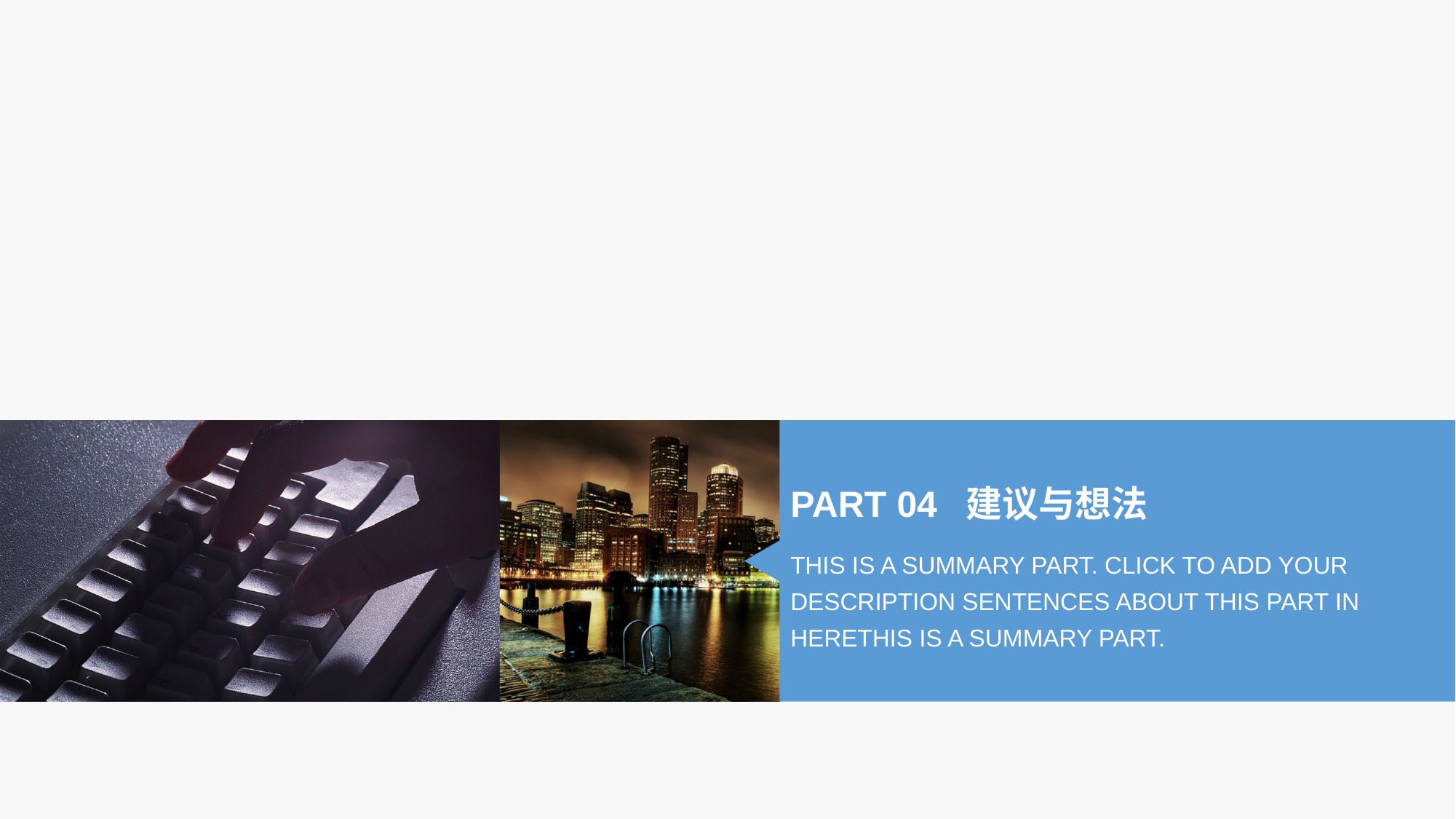

PART 04  建议与想法
THIS IS A SUMMARY PART. CLICK TO ADD YOUR DESCRIPTION SENTENCES ABOUT THIS PART IN HERETHIS IS A SUMMARY PART.